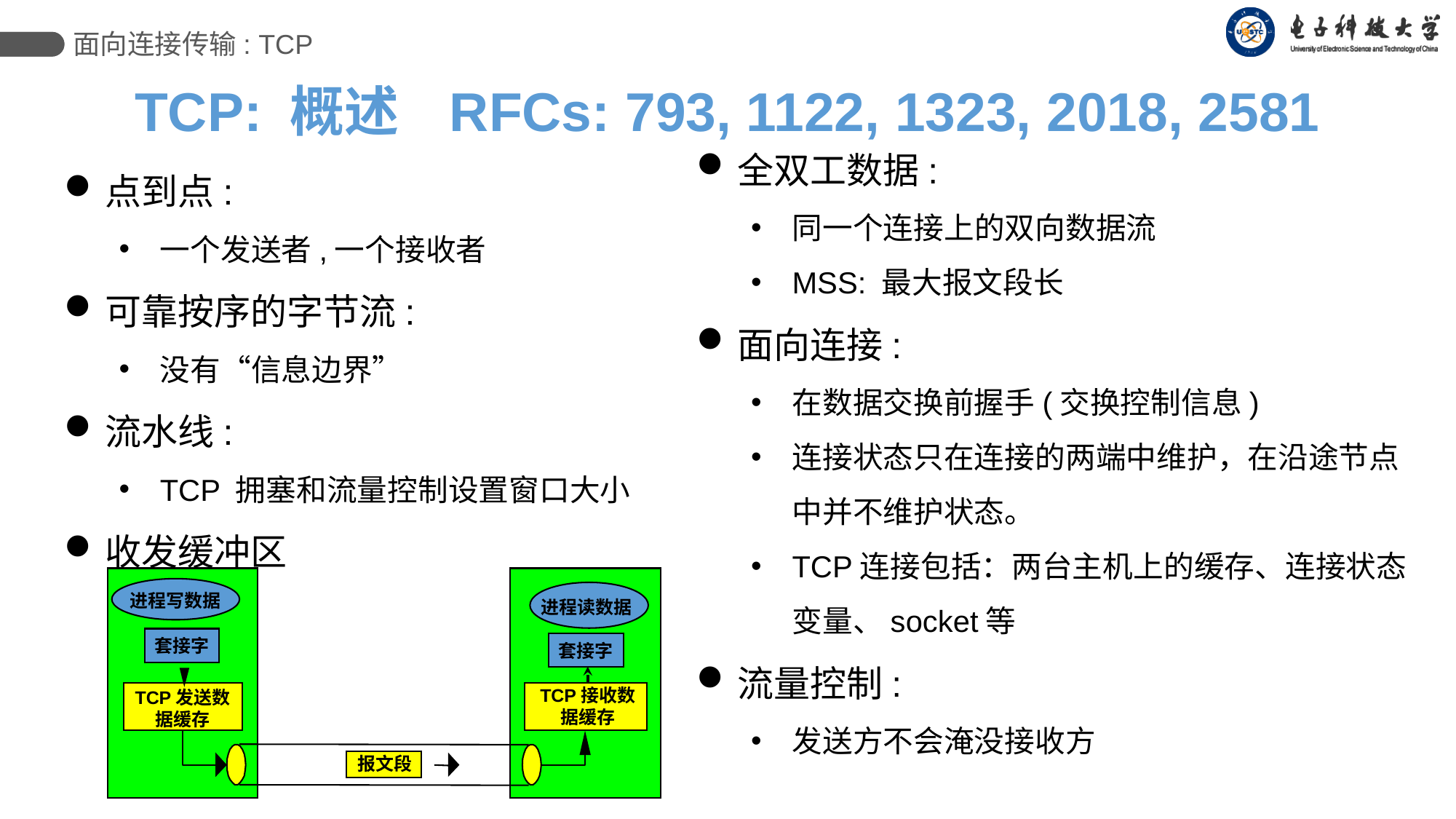

面向连接传输: TCP

TCP: 概述   RFCs: 793, 1122, 1323, 2018, 2581
点到点:
一个发送者,一个接收者
可靠按序的字节流:
没有“信息边界”
流水线:
TCP 拥塞和流量控制设置窗口大小
收发缓冲区
全双工数据:
同一个连接上的双向数据流
MSS: 最大报文段长
面向连接:
在数据交换前握手(交换控制信息)
连接状态只在连接的两端中维护，在沿途节点中并不维护状态。
TCP连接包括：两台主机上的缓存、连接状态变量、socket等
流量控制:
发送方不会淹没接收方

进程写数据
进程读数据
套接字
套接字

TCP接收数据缓存
TCP发送数据缓存

报文段